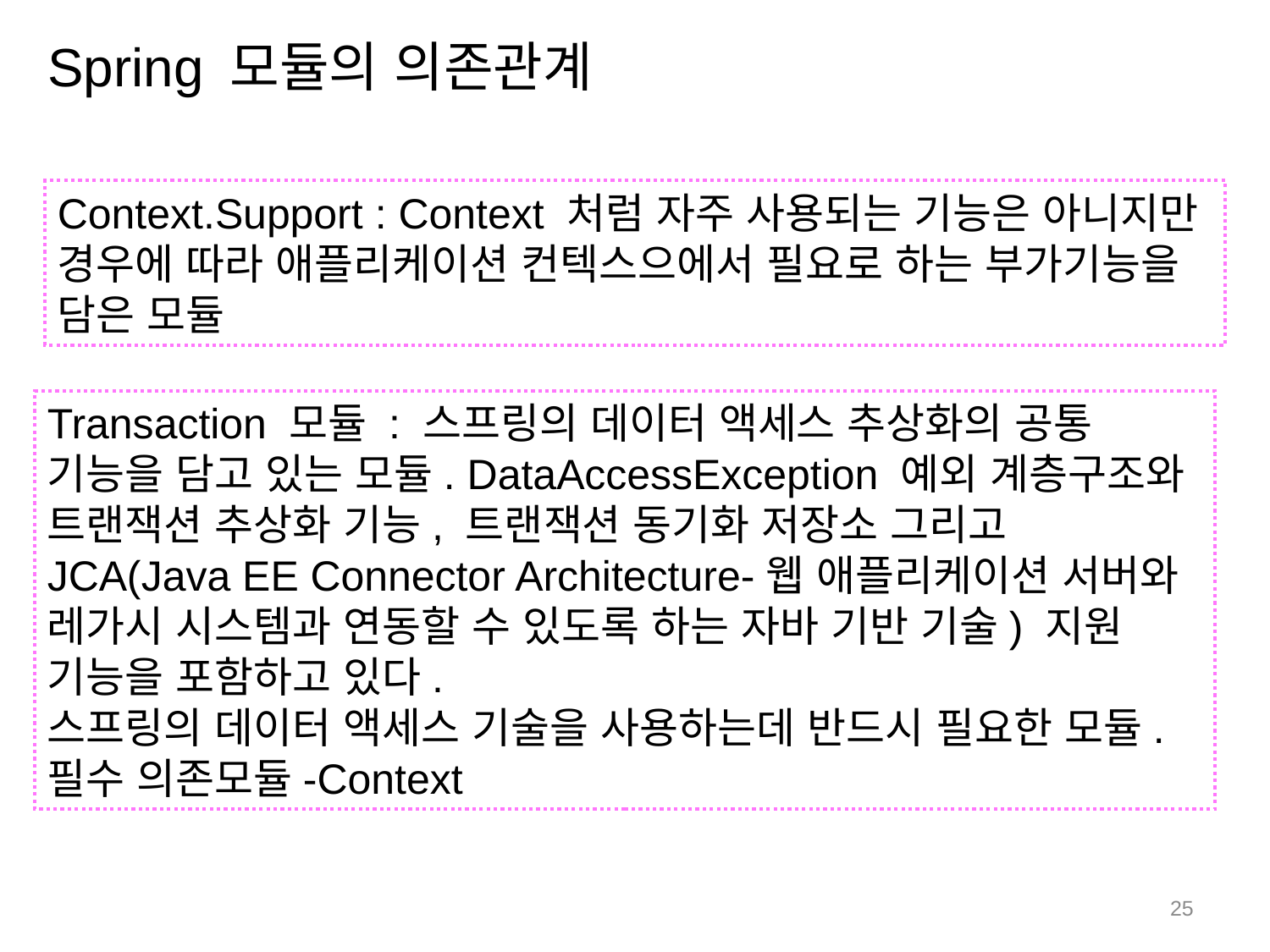

# Spring 모듈의 의존관계
Context.Support : Context 처럼 자주 사용되는 기능은 아니지만 경우에 따라 애플리케이션 컨텍스으에서 필요로 하는 부가기능을 담은 모듈
Transaction 모듈 : 스프링의 데이터 액세스 추상화의 공통 기능을 담고 있는 모듈. DataAccessException 예외 계층구조와 트랜잭션 추상화 기능, 트랜잭션 동기화 저장소 그리고 JCA(Java EE Connector Architecture-웹 애플리케이션 서버와 레가시 시스템과 연동할 수 있도록 하는 자바 기반 기술) 지원 기능을 포함하고 있다.
스프링의 데이터 액세스 기술을 사용하는데 반드시 필요한 모듈. 필수 의존모듈-Context
25